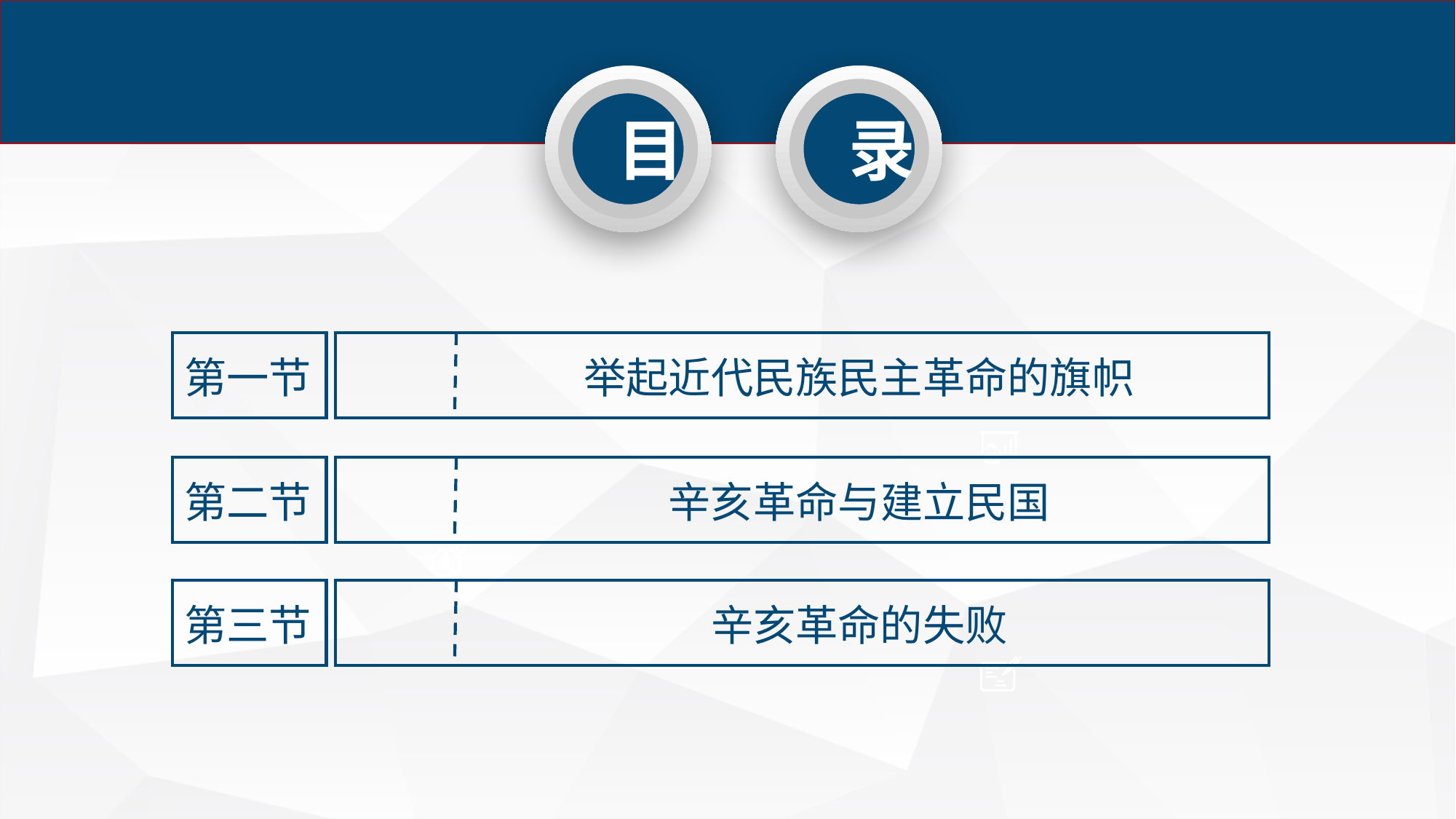

目
录

第一节

举起近代民族民主革命的旗帜

第二节

辛亥革命与建立民国

第三节

辛亥革命的失败